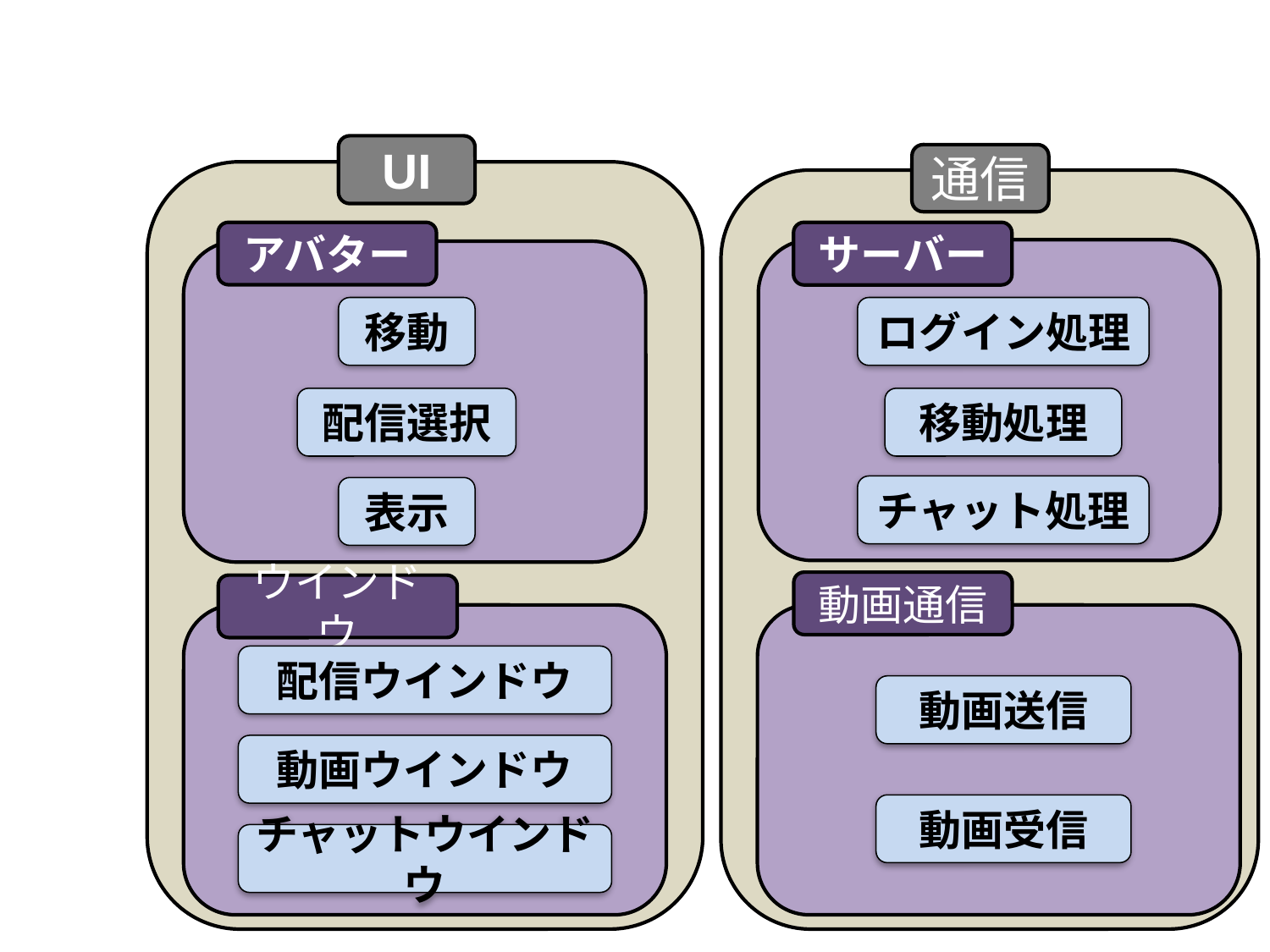

UI
通信

アバター
サーバー

移動
ログイン処理
配信選択
移動処理
チャット処理
表示
動画通信
ウインドウ

配信ウインドウ
動画送信
動画ウインドウ
動画受信
チャットウインドウ